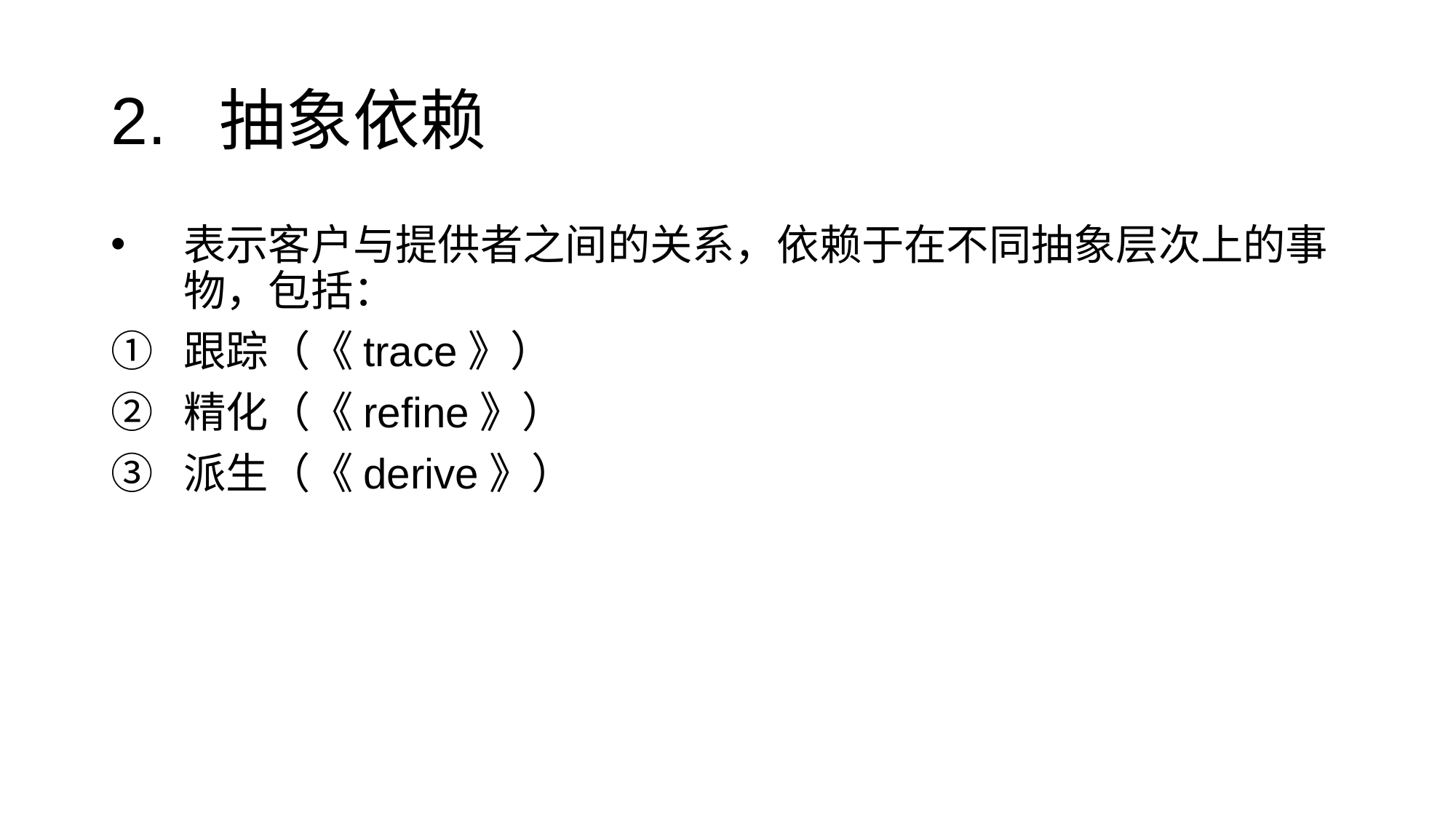

# 2.  抽象依赖
表示客户与提供者之间的关系，依赖于在不同抽象层次上的事物，包括：
跟踪（《trace》）
精化（《refine》）
派生（《derive》）